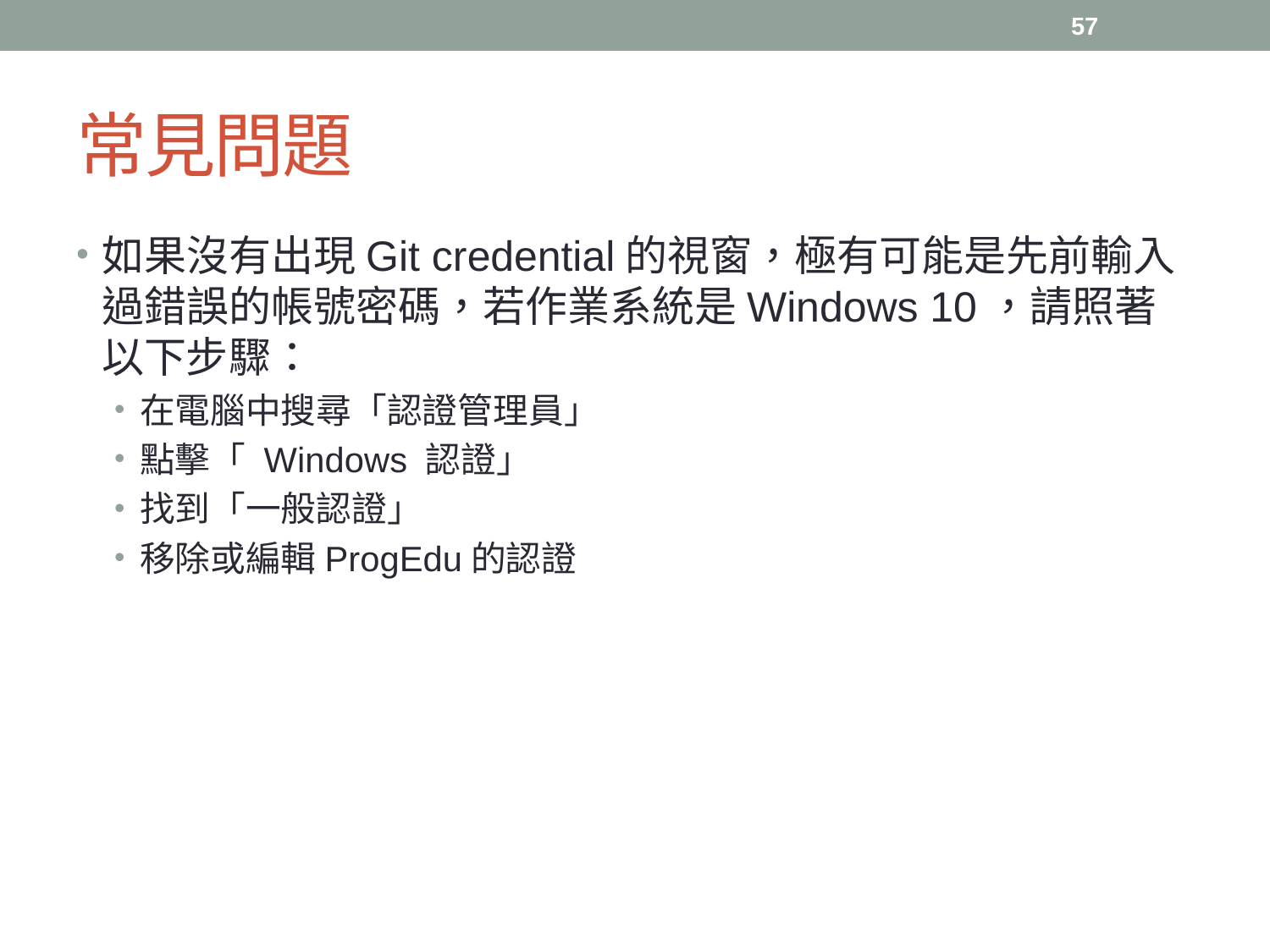

57
# 常見問題
如果沒有出現Git credential的視窗，極有可能是先前輸入過錯誤的帳號密碼，若作業系統是Windows 10，請照著以下步驟：
在電腦中搜尋「認證管理員」
點擊「 Windows 認證」
找到「一般認證」
移除或編輯ProgEdu的認證